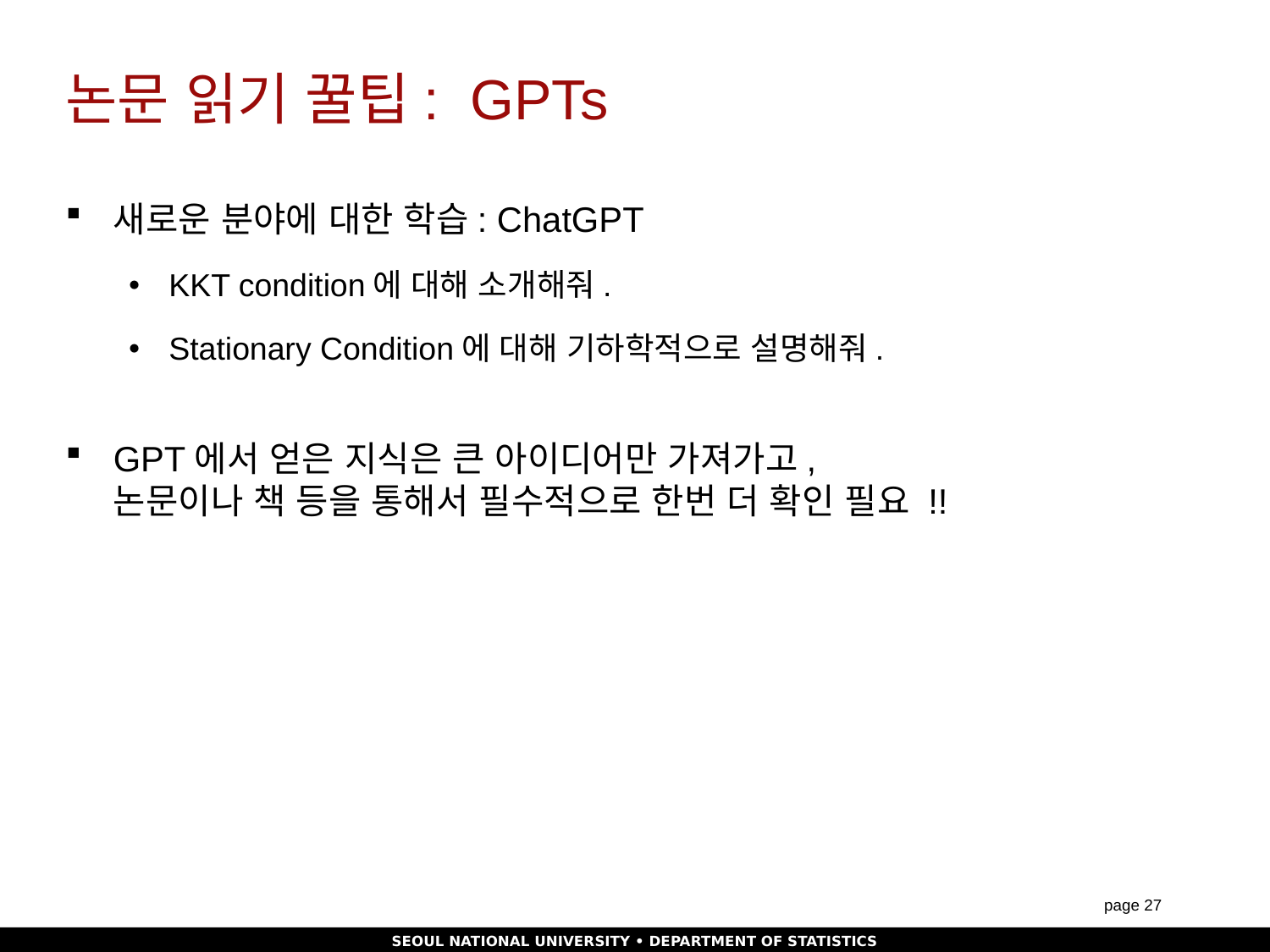

# 논문 읽기 꿀팁:  GPTs
새로운 분야에 대한 학습: ChatGPT
KKT condition에 대해 소개해줘.
Stationary Condition에 대해 기하학적으로 설명해줘.

GPT에서 얻은 지식은 큰 아이디어만 가져가고,
논문이나 책 등을 통해서 필수적으로 한번 더 확인 필요 !!

page 27